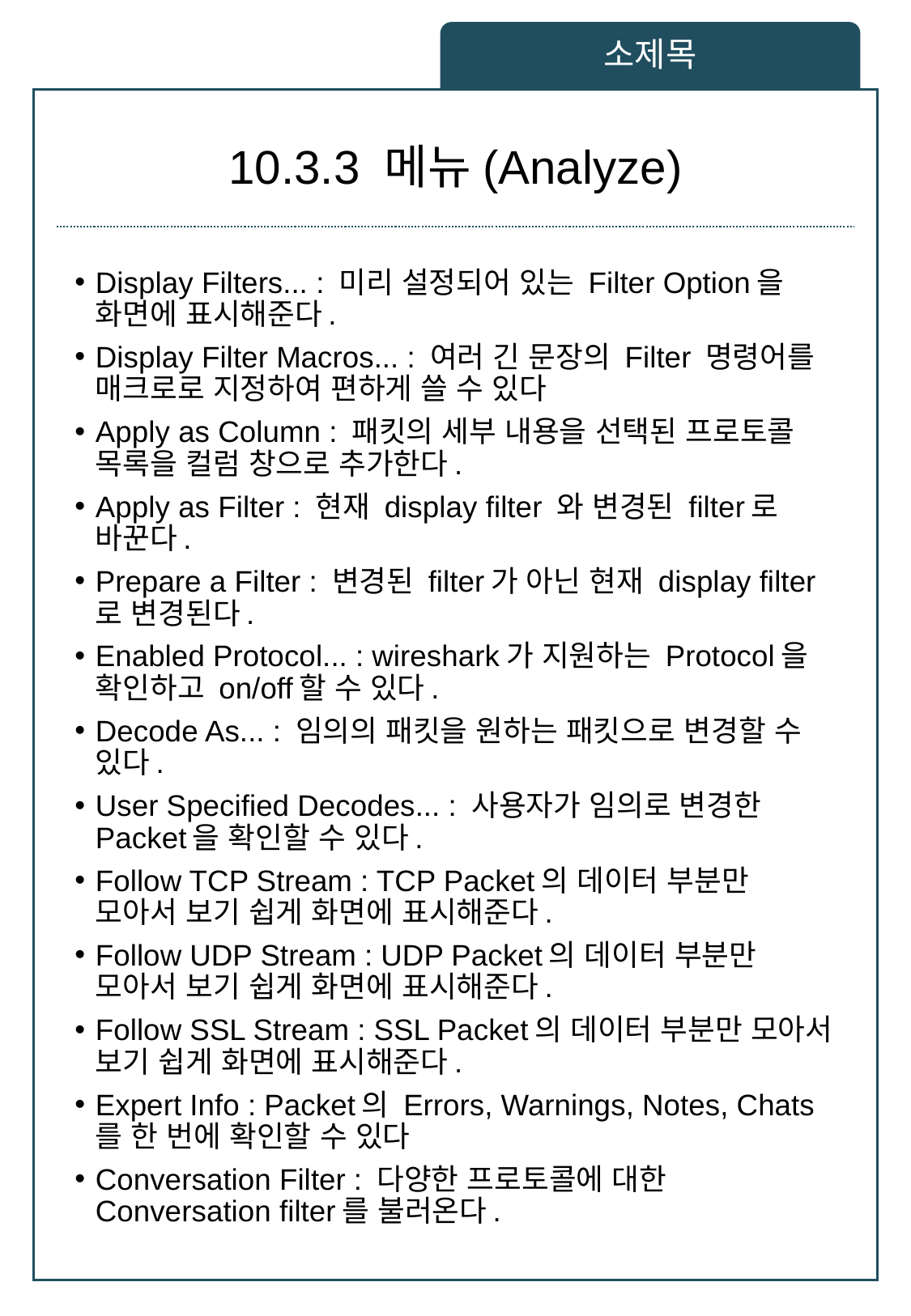

소제목

# 10.3.3 메뉴(Analyze)
Display Filters... : 미리 설정되어 있는 Filter Option을 화면에 표시해준다.
Display Filter Macros... : 여러 긴 문장의 Filter 명령어를 매크로로 지정하여 편하게 쓸 수 있다
Apply as Column : 패킷의 세부 내용을 선택된 프로토콜 목록을 컬럼 창으로 추가한다.
Apply as Filter : 현재 display filter 와 변경된 filter로 바꾼다.
Prepare a Filter : 변경된 filter가 아닌 현재 display filter로 변경된다.
Enabled Protocol... : wireshark가 지원하는 Protocol을 확인하고 on/off할 수 있다.
Decode As... : 임의의 패킷을 원하는 패킷으로 변경할 수 있다.
User Specified Decodes... : 사용자가 임의로 변경한 Packet을 확인할 수 있다.
Follow TCP Stream : TCP Packet의 데이터 부분만 모아서 보기 쉽게 화면에 표시해준다.
Follow UDP Stream : UDP Packet의 데이터 부분만 모아서 보기 쉽게 화면에 표시해준다.
Follow SSL Stream : SSL Packet의 데이터 부분만 모아서 보기 쉽게 화면에 표시해준다.
Expert Info : Packet의 Errors, Warnings, Notes, Chats를 한 번에 확인할 수 있다
Conversation Filter : 다양한 프로토콜에 대한 Conversation filter를 불러온다.